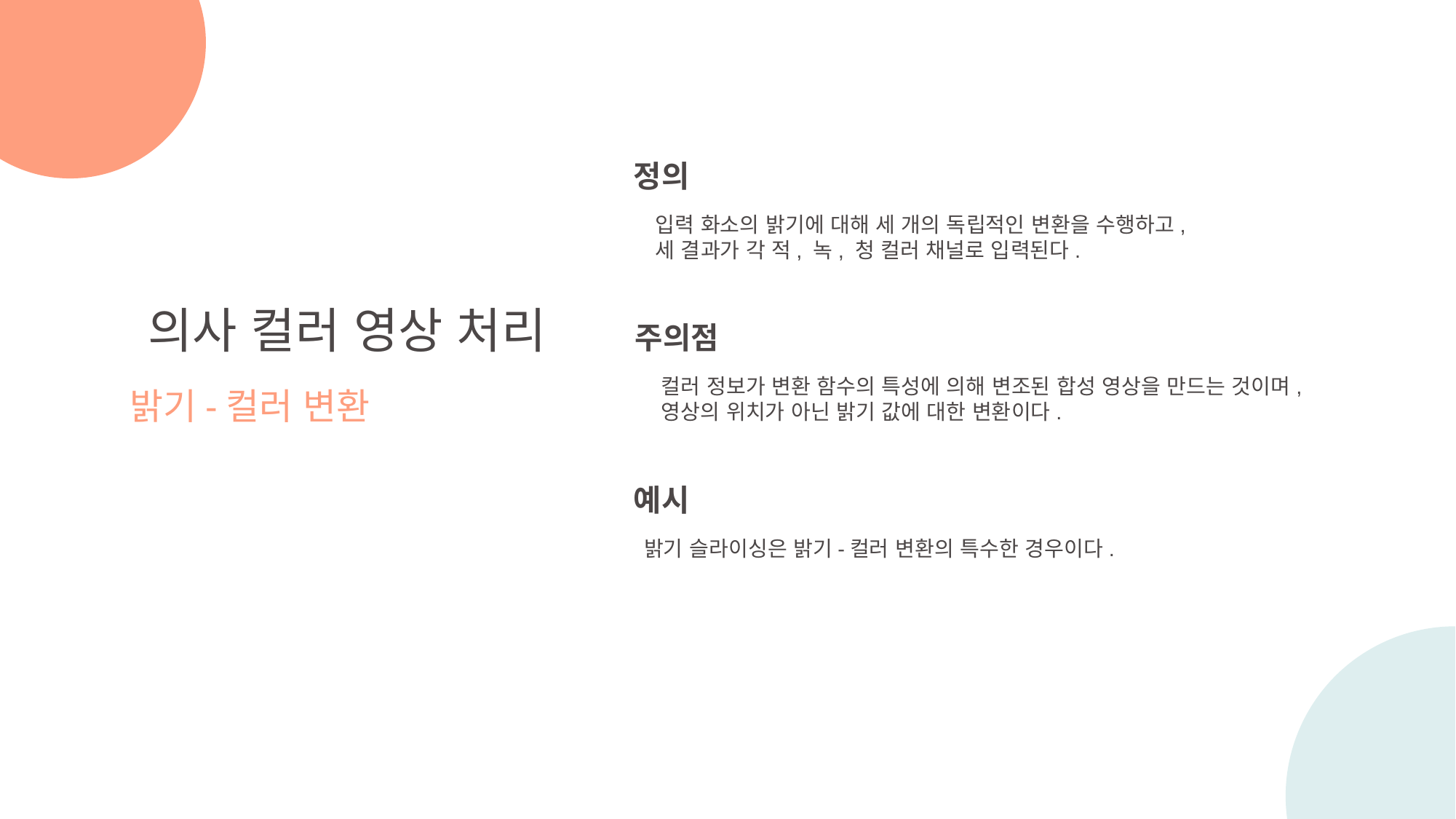

정의
입력 화소의 밝기에 대해 세 개의 독립적인 변환을 수행하고,
세 결과가 각 적, 녹, 청 컬러 채널로 입력된다.
의사 컬러 영상 처리
밝기-컬러 변환
주의점
컬러 정보가 변환 함수의 특성에 의해 변조된 합성 영상을 만드는 것이며,
영상의 위치가 아닌 밝기 값에 대한 변환이다.
예시
밝기 슬라이싱은 밝기-컬러 변환의 특수한 경우이다.